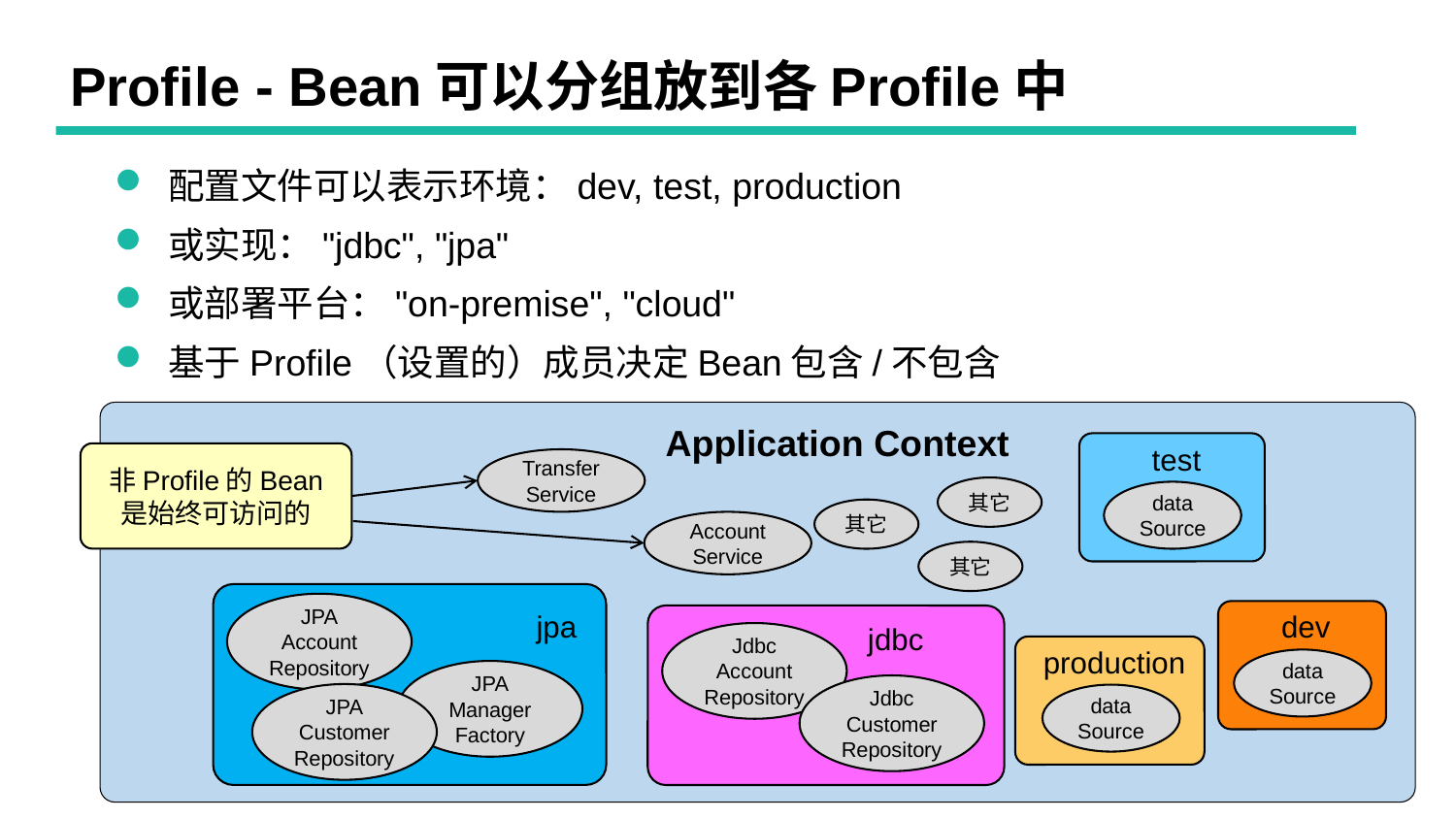

# Profile - Bean可以分组放到各Profile中
 配置文件可以表示环境：dev, test, production
 或实现："jdbc", "jpa"
 或部署平台："on-premise", "cloud"
 基于Profile（设置的）成员决定Bean包含/不包含

Application Context

test
data
Source
非Profile的Bean
是始终可访问的
Transfer
Service
其它
其它
Account
Service
其它

JPA
Account
Repository
jpa
JPA
Manager
Factory
JPA
Customer
Repository

dev
data
Source

jdbc
Jdbc
Account
Repository
Jdbc
Customer
Repository

production
data
Source